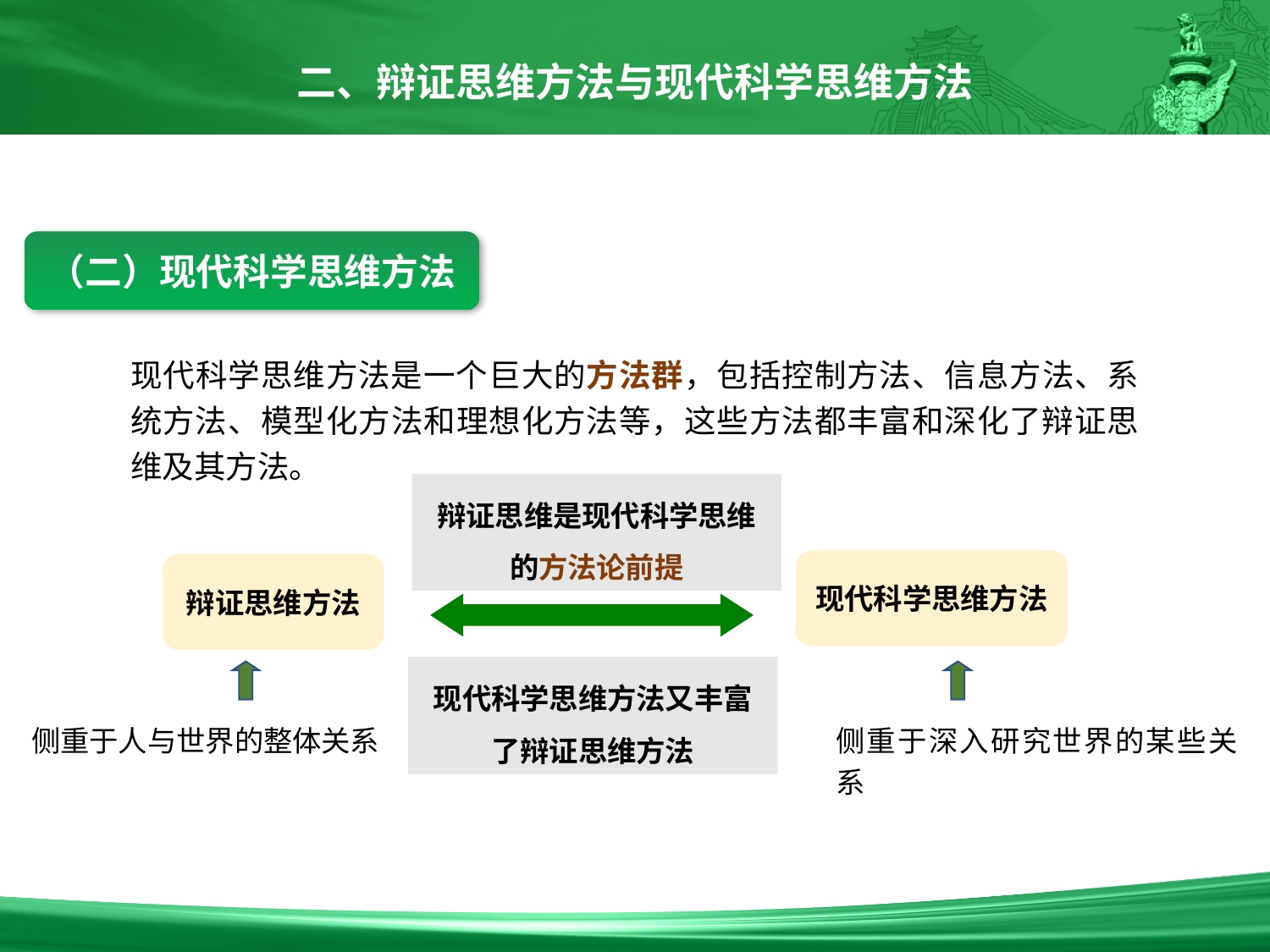

二、辩证思维方法与现代科学思维方法
（二）现代科学思维方法
现代科学思维方法是一个巨大的方法群，包括控制方法、信息方法、系统方法、模型化方法和理想化方法等，这些方法都丰富和深化了辩证思维及其方法。
辩证思维是现代科学思维的方法论前提
现代科学思维方法
辩证思维方法

现代科学思维方法又丰富了辩证思维方法

侧重于人与世界的整体关系
侧重于深入研究世界的某些关系